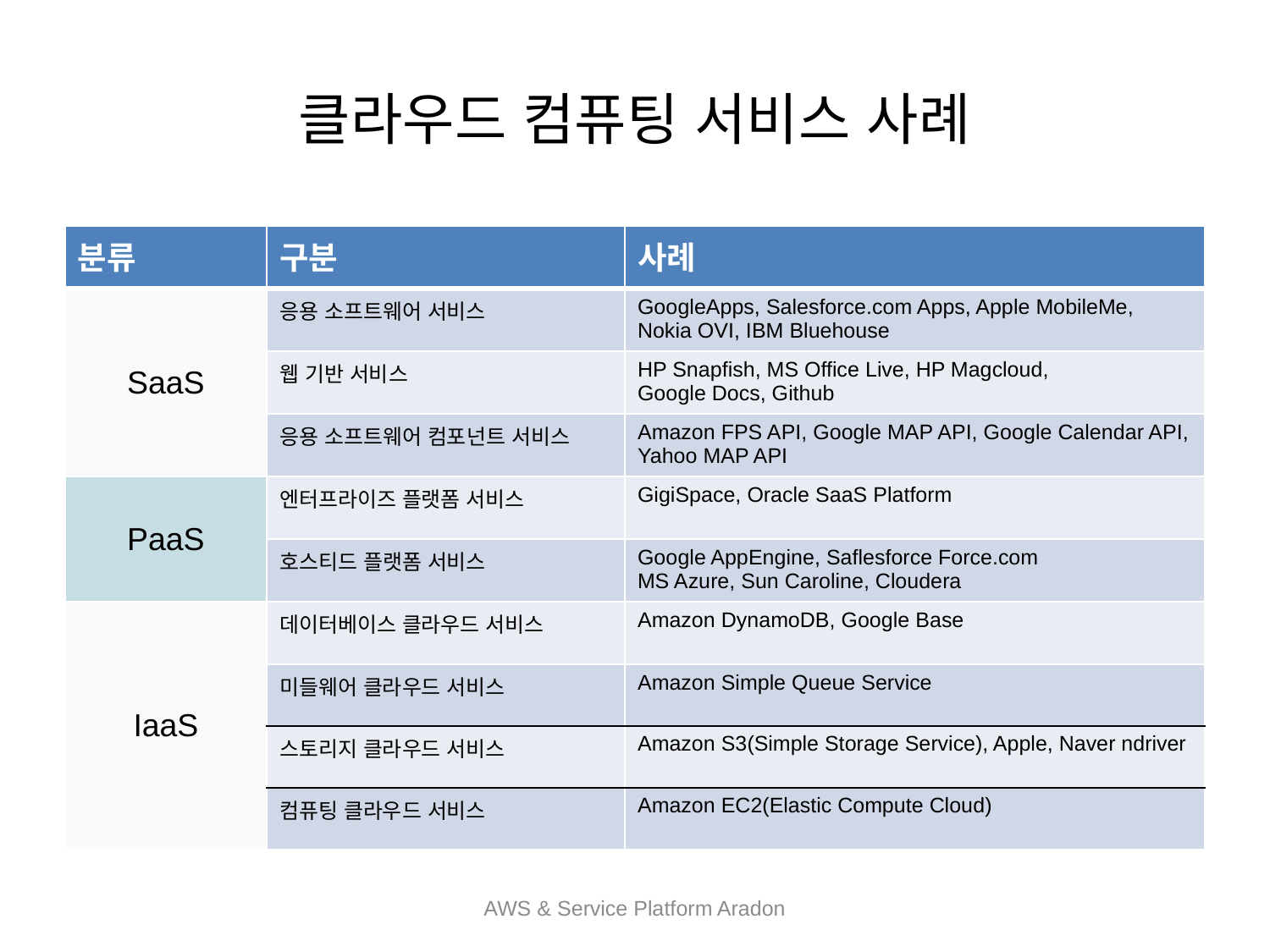

# 클라우드 컴퓨팅 서비스 사례

| 분류 | 구분 | 사례 |
| --- | --- | --- |
| SaaS | 응용 소프트웨어 서비스 | GoogleApps, Salesforce.com Apps, Apple MobileMe, Nokia OVI, IBM Bluehouse |
|  | 웹 기반 서비스 | HP Snapfish, MS Office Live, HP Magcloud, Google Docs, Github |
|  | 응용 소프트웨어 컴포넌트 서비스 | Amazon FPS API, Google MAP API, Google Calendar API, Yahoo MAP API |
| PaaS | 엔터프라이즈 플랫폼 서비스 | GigiSpace, Oracle SaaS Platform |
|  | 호스티드 플랫폼 서비스 | Google AppEngine, Saflesforce Force.com MS Azure, Sun Caroline, Cloudera |
| IaaS | 데이터베이스 클라우드 서비스 | Amazon DynamoDB, Google Base |
|  | 미들웨어 클라우드 서비스 | Amazon Simple Queue Service |
|  | 스토리지 클라우드 서비스 | Amazon S3(Simple Storage Service), Apple, Naver ndriver |
|  | 컴퓨팅 클라우드 서비스 | Amazon EC2(Elastic Compute Cloud) |
AWS & Service Platform Aradon